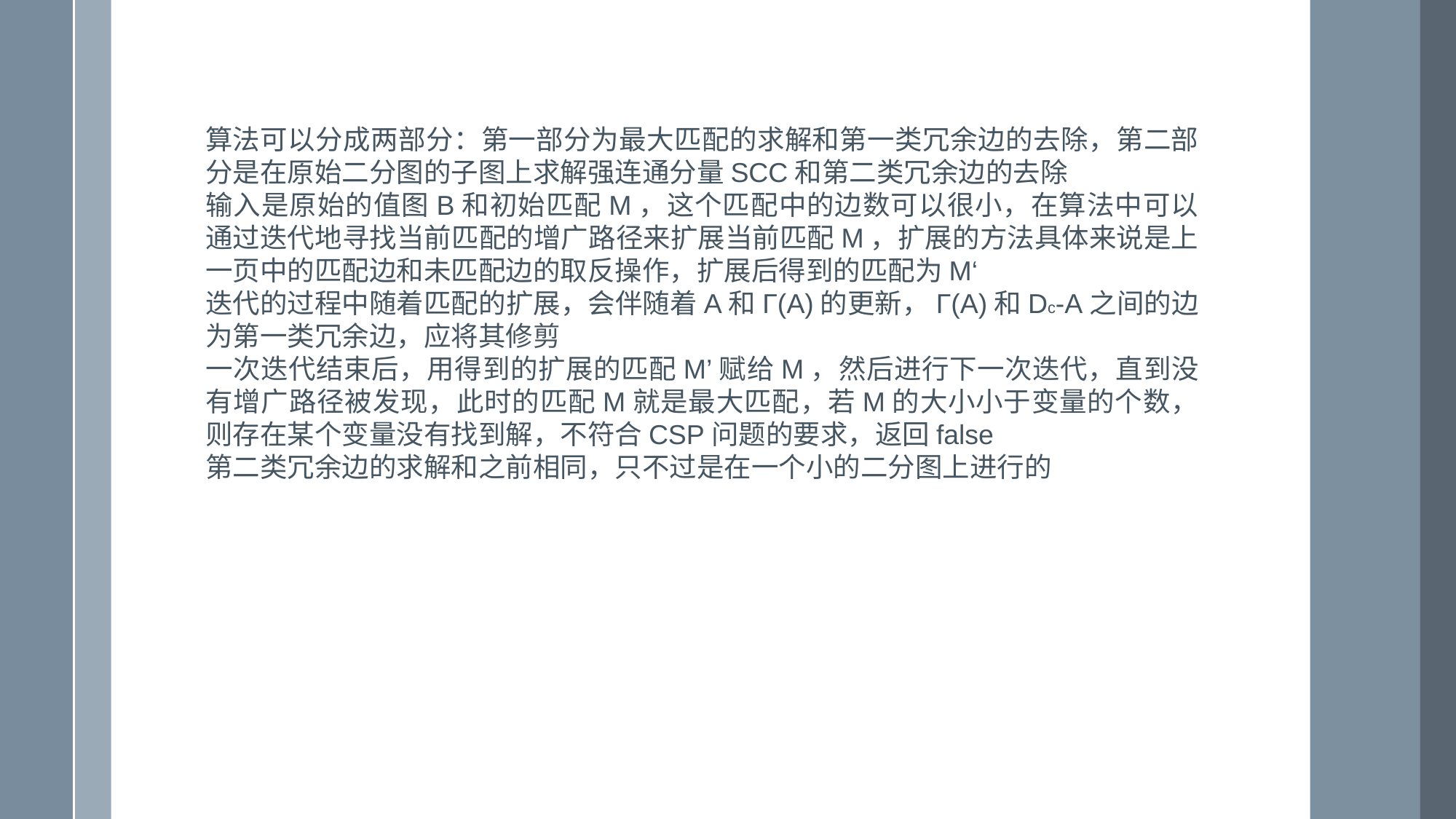

算法可以分成两部分：第一部分为最大匹配的求解和第一类冗余边的去除，第二部分是在原始二分图的子图上求解强连通分量SCC和第二类冗余边的去除
输入是原始的值图B和初始匹配M，这个匹配中的边数可以很小，在算法中可以通过迭代地寻找当前匹配的增广路径来扩展当前匹配M，扩展的方法具体来说是上一页中的匹配边和未匹配边的取反操作，扩展后得到的匹配为M‘
迭代的过程中随着匹配的扩展，会伴随着A和Γ(A)的更新，Γ(A)和Dc-A之间的边为第一类冗余边，应将其修剪
一次迭代结束后，用得到的扩展的匹配M’赋给M，然后进行下一次迭代，直到没有增广路径被发现，此时的匹配M就是最大匹配，若M的大小小于变量的个数，则存在某个变量没有找到解，不符合CSP问题的要求，返回false
第二类冗余边的求解和之前相同，只不过是在一个小的二分图上进行的